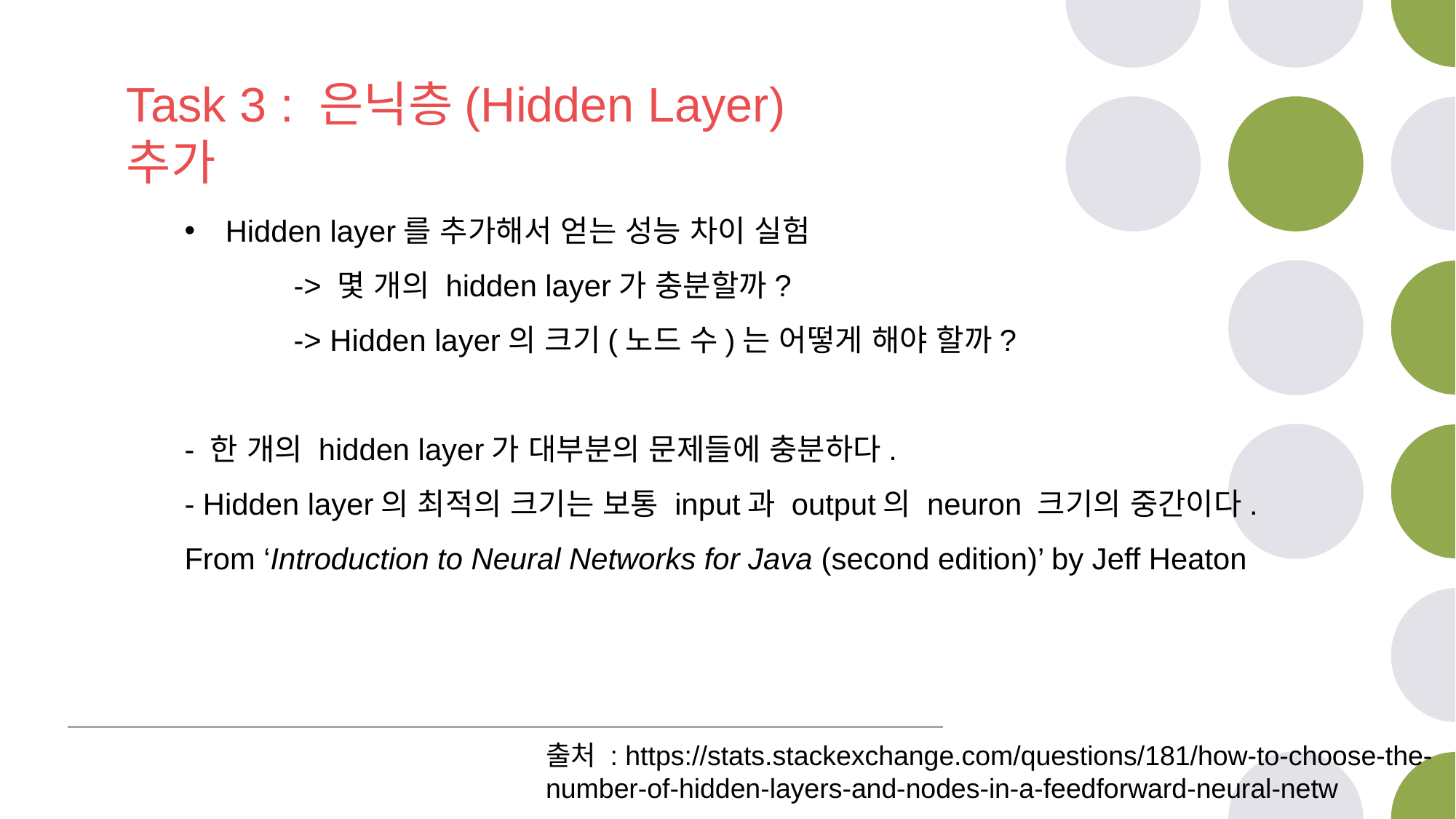

Task 3 : 은닉층(Hidden Layer) 추가
Hidden layer를 추가해서 얻는 성능 차이 실험
	-> 몇 개의 hidden layer가 충분할까?
	-> Hidden layer의 크기(노드 수)는 어떻게 해야 할까?

- 한 개의 hidden layer가 대부분의 문제들에 충분하다.
- Hidden layer의 최적의 크기는 보통 input과 output의 neuron 크기의 중간이다.
From ‘Introduction to Neural Networks for Java (second edition)’ by Jeff Heaton
출처 : https://stats.stackexchange.com/questions/181/how-to-choose-the-number-of-hidden-layers-and-nodes-in-a-feedforward-neural-netw